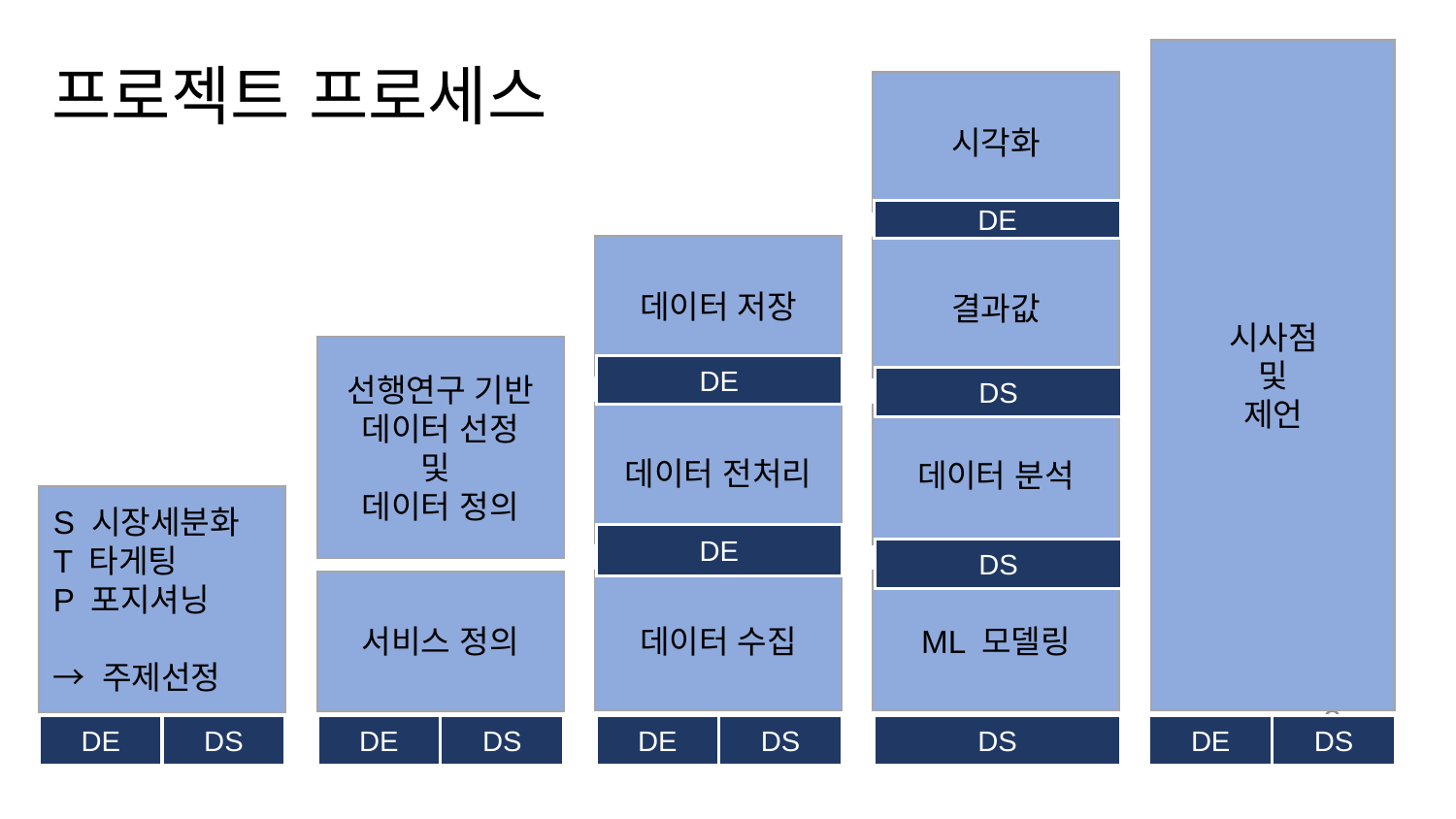

시사점
및
제언
프로젝트 프로세스
시각화
DE
데이터 저장
결과값
선행연구 기반
데이터 선정
및
데이터 정의
DE
DS
데이터 전처리
데이터 분석
S 시장세분화
T 타게팅
P 포지셔닝

→ 주제선정
DE
DS
데이터 수집
ML 모델링
서비스 정의
8
DE
DS
DE
DS
DE
DS
DS
DE
DS